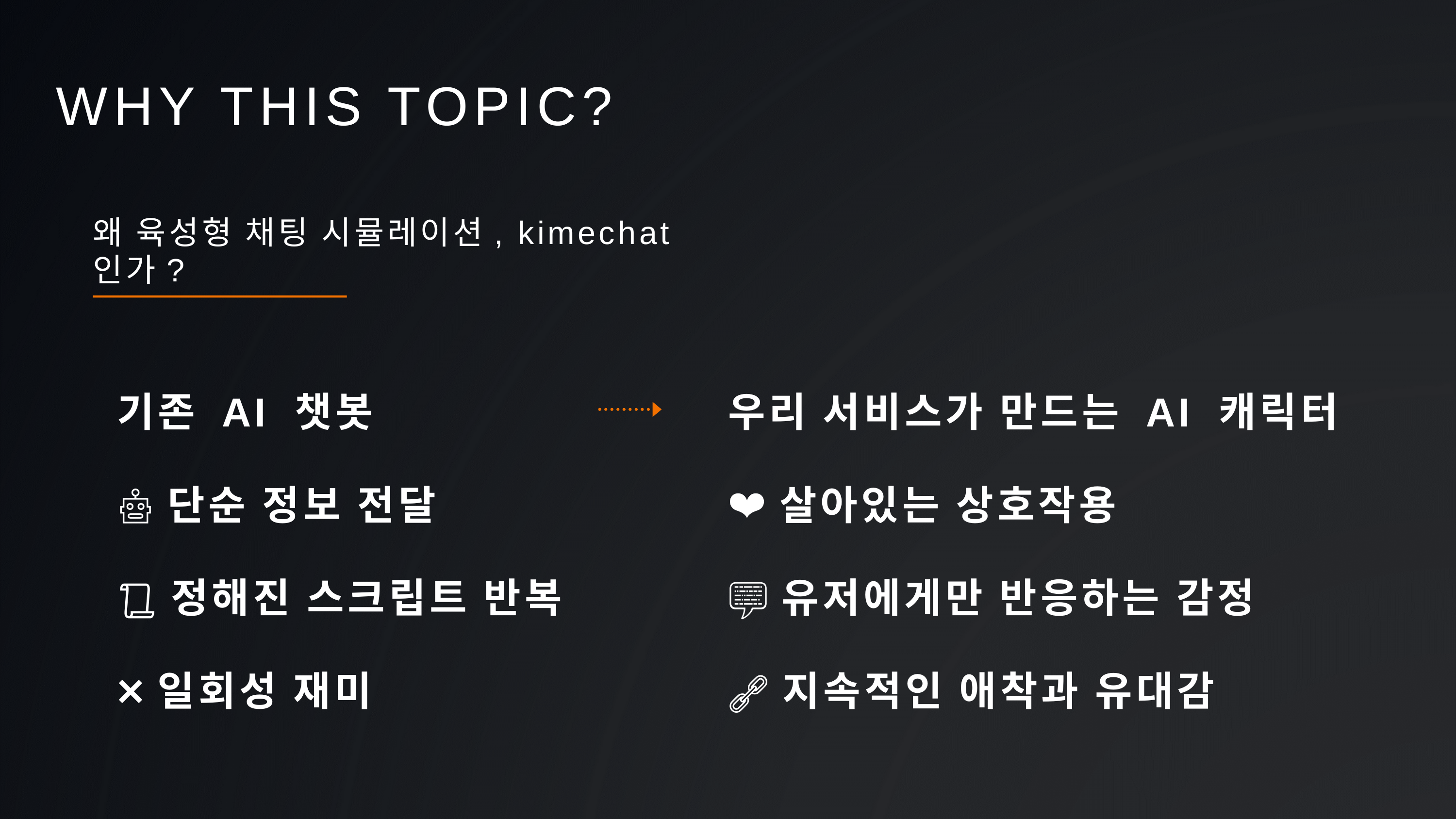

WHY THIS TOPIC?
왜 육성형 채팅 시뮬레이션, kimechat 인가?

기존 AI 챗봇

🤖단순 정보 전달

📜정해진 스크립트 반복

❌일회성 재미
우리 서비스가 만드는 AI 캐릭터

❤️살아있는 상호작용

💬유저에게만 반응하는 감정

🔗지속적인 애착과 유대감